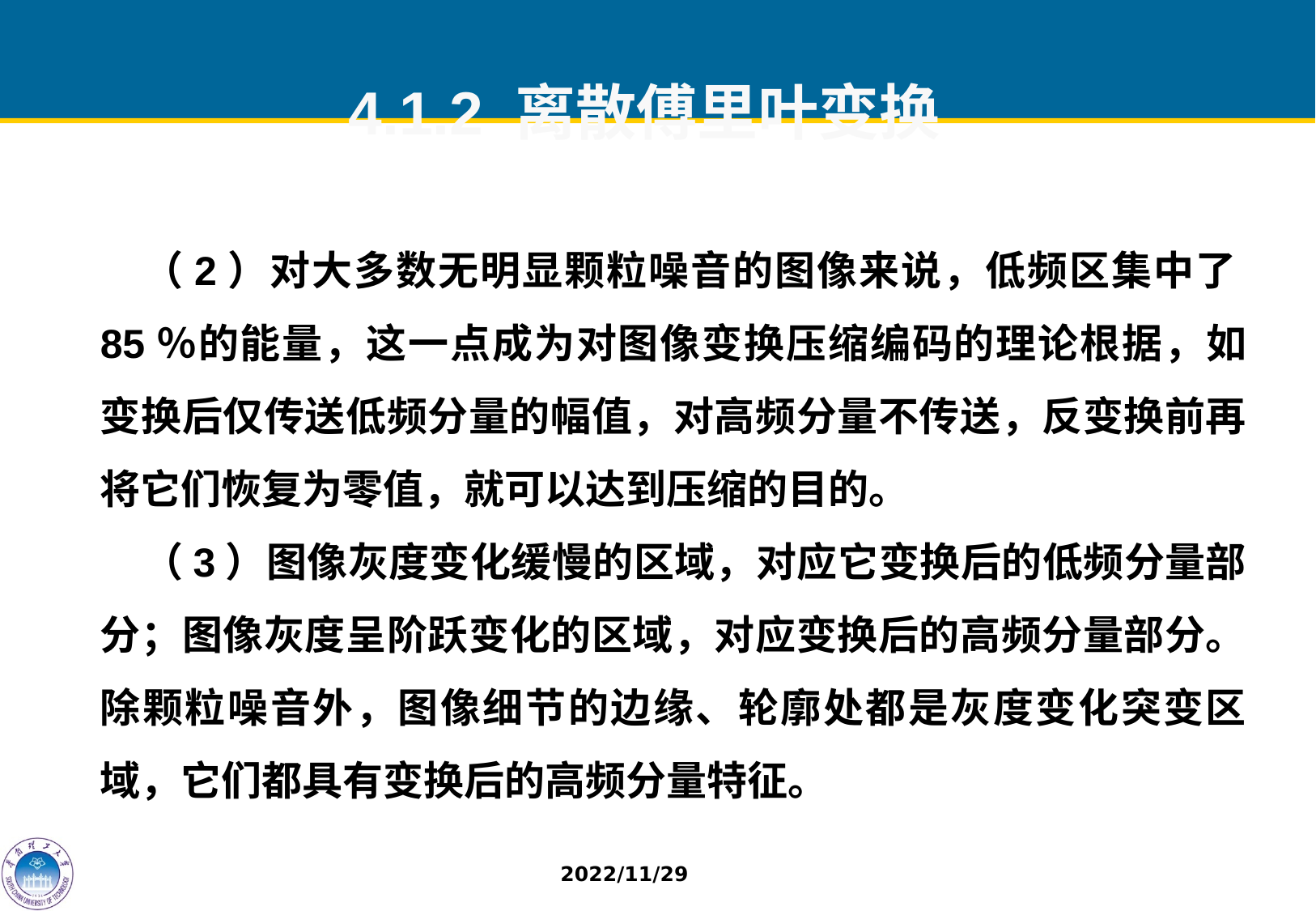

4.1.2 离散傅里叶变换
（2）对大多数无明显颗粒噪音的图像来说，低频区集中了85％的能量，这一点成为对图像变换压缩编码的理论根据，如变换后仅传送低频分量的幅值，对高频分量不传送，反变换前再将它们恢复为零值，就可以达到压缩的目的。
（3）图像灰度变化缓慢的区域，对应它变换后的低频分量部分；图像灰度呈阶跃变化的区域，对应变换后的高频分量部分。除颗粒噪音外，图像细节的边缘、轮廓处都是灰度变化突变区域，它们都具有变换后的高频分量特征。
2022/11/29